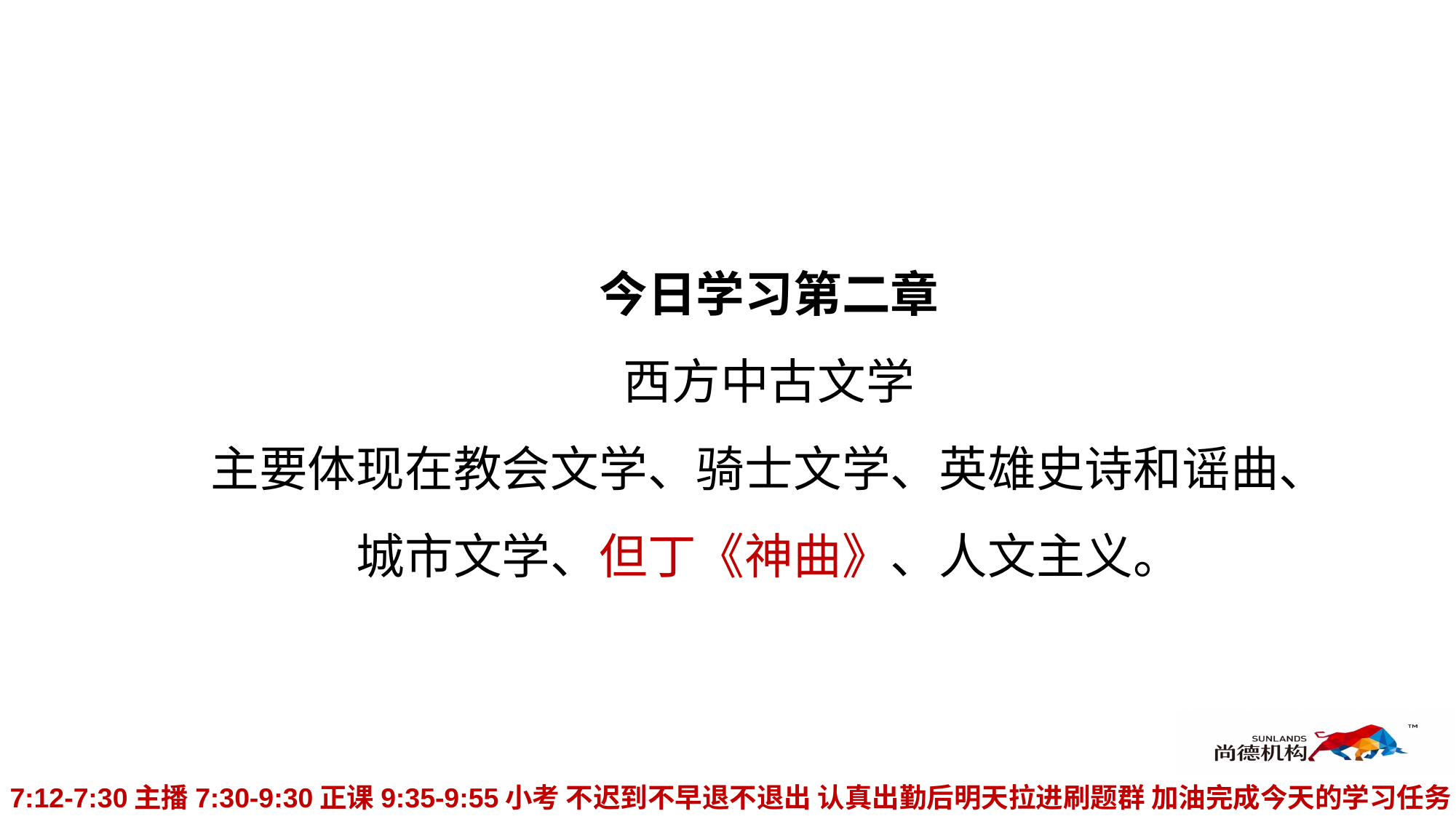

今日学习第二章
西方中古文学
主要体现在教会文学、骑士文学、英雄史诗和谣曲、城市文学、但丁《神曲》、人文主义。